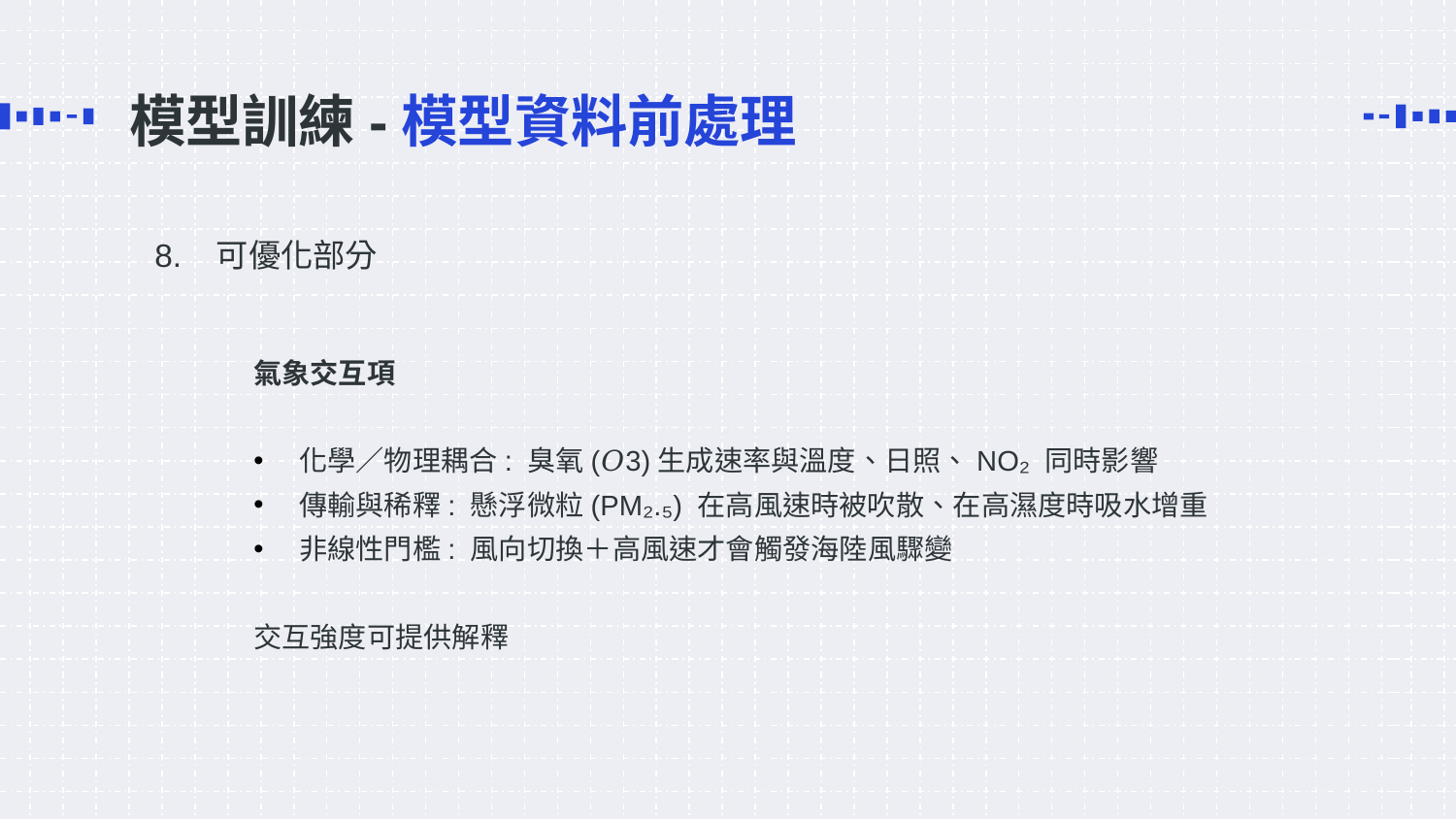

# 模型訓練-模型資料前處理
8.   可優化部分
氣象交互項

化學／物理耦合: 臭氧(𝑂3)生成速率與溫度、日照、NO₂ 同時影響
傳輸與稀釋: 懸浮微粒(PM₂.₅) 在高風速時被吹散、在高濕度時吸水增重
非線性門檻: 風向切換＋高風速才會觸發海陸風驟變

交互強度可提供解釋